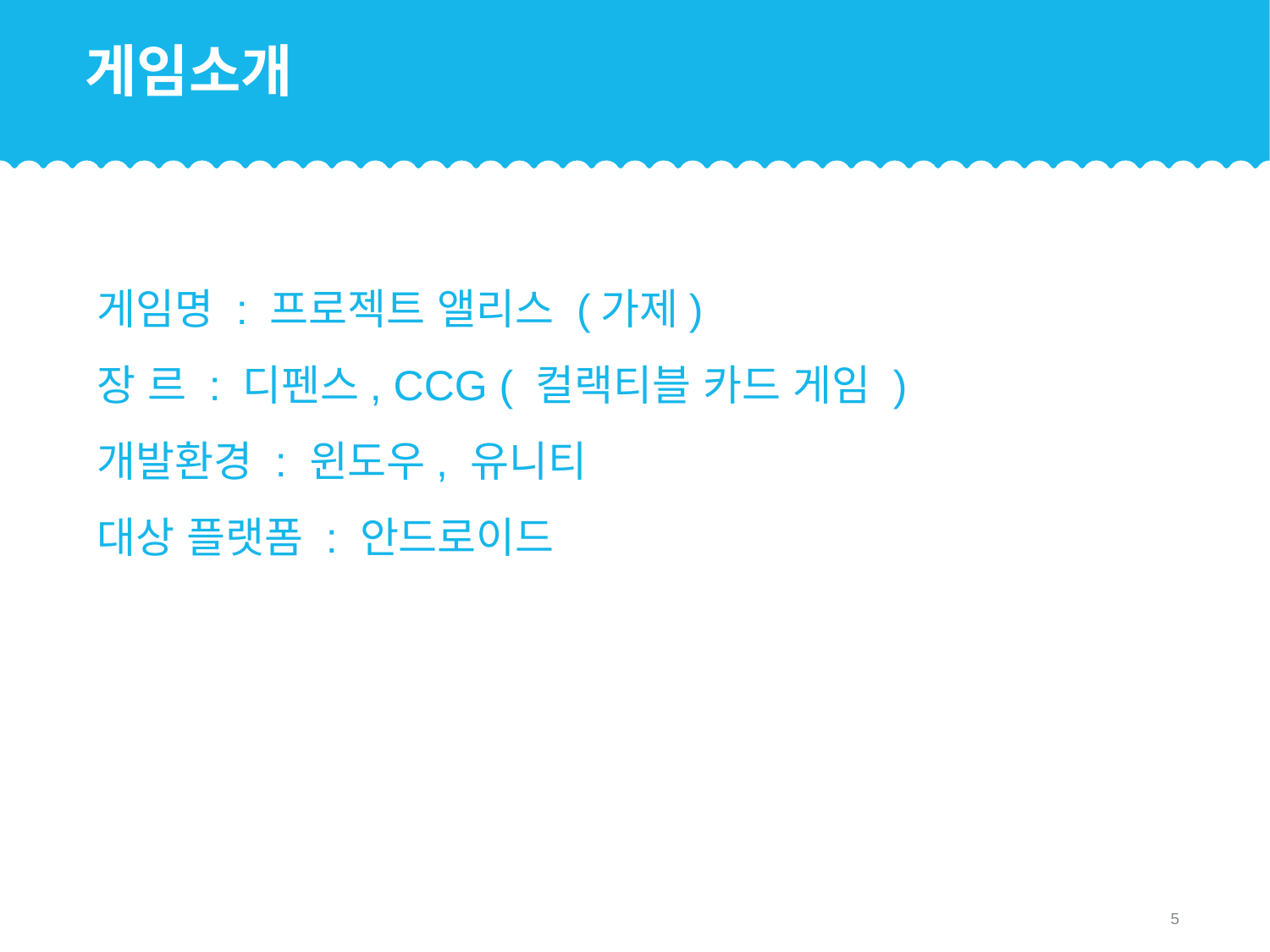

# 게임소개

게임명 : 프로젝트 앨리스 (가제)
장 르 : 디펜스, CCG ( 컬랙티블 카드 게임 )
개발환경 : 윈도우, 유니티
대상 플랫폼 : 안드로이드
5